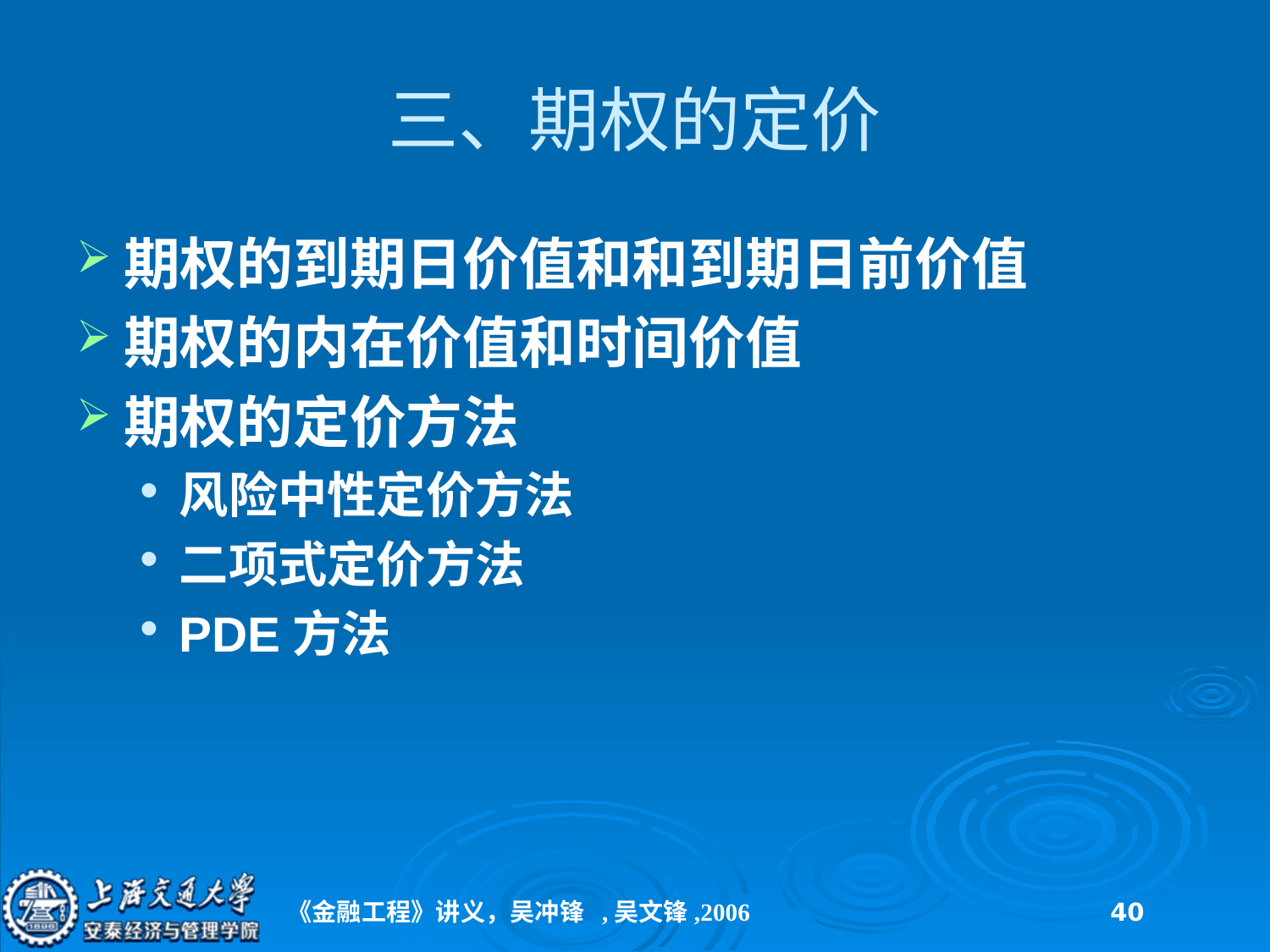

# 三、期权的定价
期权的到期日价值和和到期日前价值
期权的内在价值和时间价值
期权的定价方法
风险中性定价方法
二项式定价方法
PDE方法